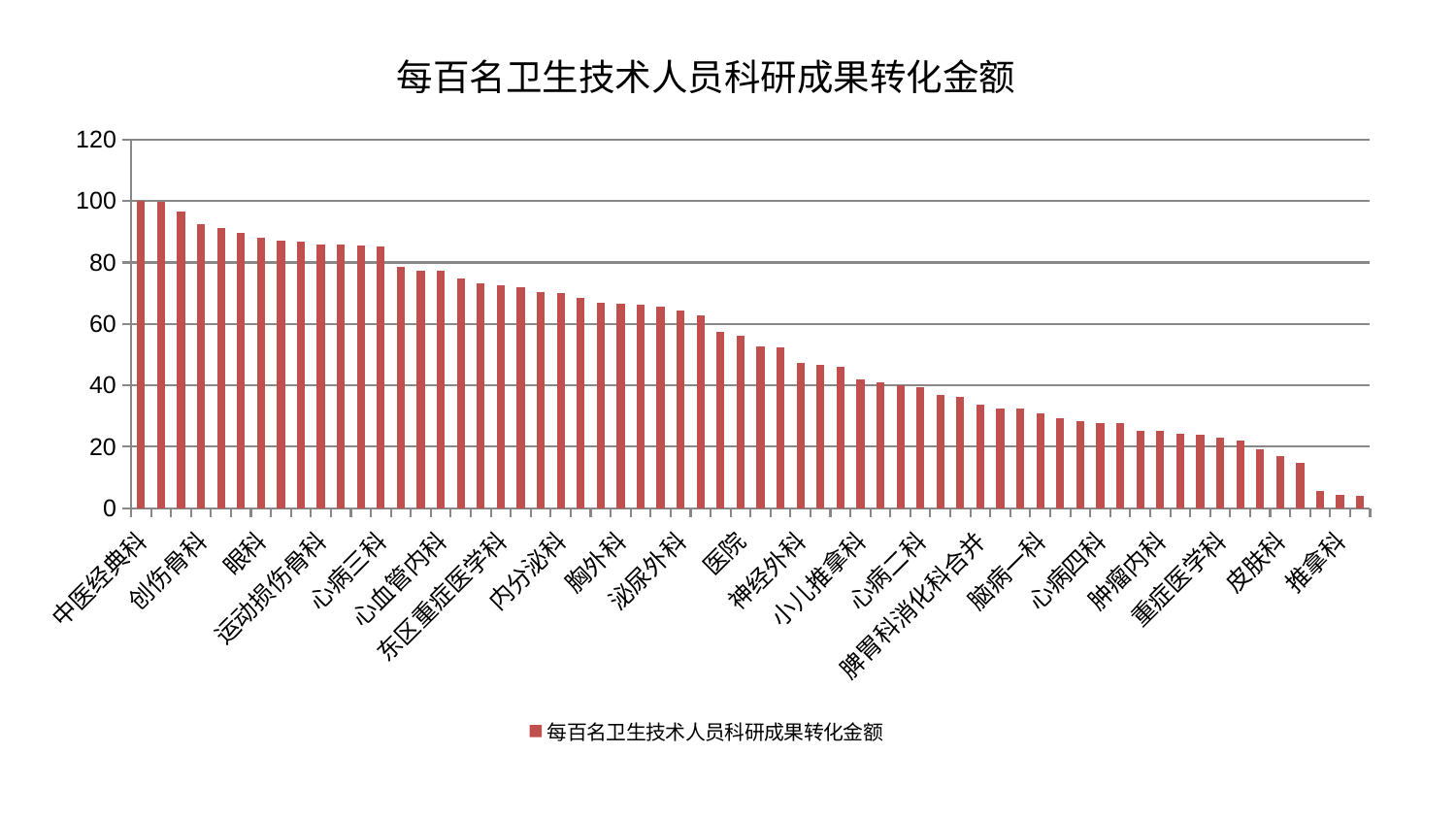

### Chart: 每百名卫生技术人员科研成果转化金额

| Category | 每百名卫生技术人员科研成果转化金额 |
|---|---|
| 中医经典科 | 100.0 |
| 呼吸内科 | 99.82656783707732 |
| 男科 | 96.52721645106877 |
| 创伤骨科 | 92.53068699916486 |
| 关节骨科 | 91.29417649641132 |
| 风湿病科 | 89.60311754870979 |
| 眼科 | 88.00597735238266 |
| 神经内科 | 87.2444074347028 |
| 综合内科 | 86.78068349687793 |
| 运动损伤骨科 | 85.9414139985716 |
| 妇科妇二科合并 | 85.77434453026162 |
| 血液科 | 85.61770293807176 |
| 心病三科 | 85.0669173042519 |
| 周围血管科 | 78.55524615386264 |
| 显微骨科 | 77.33061455506761 |
| 心血管内科 | 77.21684730830108 |
| 消化内科 | 74.7589848006686 |
| 脑病三科 | 73.13660793762806 |
| 东区重症医学科 | 72.58555643843587 |
| 乳腺甲状腺外科 | 72.12299720945468 |
| 针灸科 | 70.3498022105384 |
| 内分泌科 | 70.0503761232264 |
| 脑病二科 | 68.39310924756579 |
| 儿科 | 66.88867699847911 |
| 胸外科 | 66.51675737535712 |
| 微创骨科 | 66.35720531498801 |
| 肾病科 | 65.723032970113 |
| 泌尿外科 | 64.40254882626907 |
| 脊柱骨科 | 62.85994431863372 |
| 耳鼻喉科 | 57.382766709305876 |
| 医院 | 56.13485307947252 |
| 肾脏内科 | 52.75059538960234 |
| 妇科 | 52.527802660205545 |
| 神经外科 | 47.43691400679731 |
| 身心医学科 | 46.73437515685833 |
| 东区肾病科 | 46.000029267728436 |
| 小儿推拿科 | 41.84265322703669 |
| 中医外治中心 | 41.04460867317791 |
| 骨科 | 40.13267652102954 |
| 心病二科 | 39.41354022491699 |
| 肛肠科 | 36.95002205264357 |
| 老年医学科 | 36.30872601027345 |
| 脾胃科消化科合并 | 33.80827124579688 |
| 西区重症医学科 | 32.597925715954766 |
| 妇二科 | 32.591621071653016 |
| 脑病一科 | 30.76215751499595 |
| 心病一科 | 29.404580218288476 |
| 小儿骨科 | 28.439162204239864 |
| 心病四科 | 27.858194557645383 |
| 口腔科 | 27.65333938667642 |
| 产科 | 25.094617256923243 |
| 肿瘤内科 | 25.052513432860152 |
| 康复科 | 24.38103027311196 |
| 美容皮肤科 | 23.87546778725919 |
| 重症医学科 | 22.90132617317222 |
| 脾胃病科 | 22.013257596535833 |
| 治未病中心 | 19.28598552147835 |
| 皮肤科 | 16.959327911456782 |
| 普通外科 | 14.768580070886255 |
| 肝病科 | 5.506594514905823 |
| 推拿科 | 4.203908283289951 |
| 肝胆外科 | 3.905606970360615 |
246